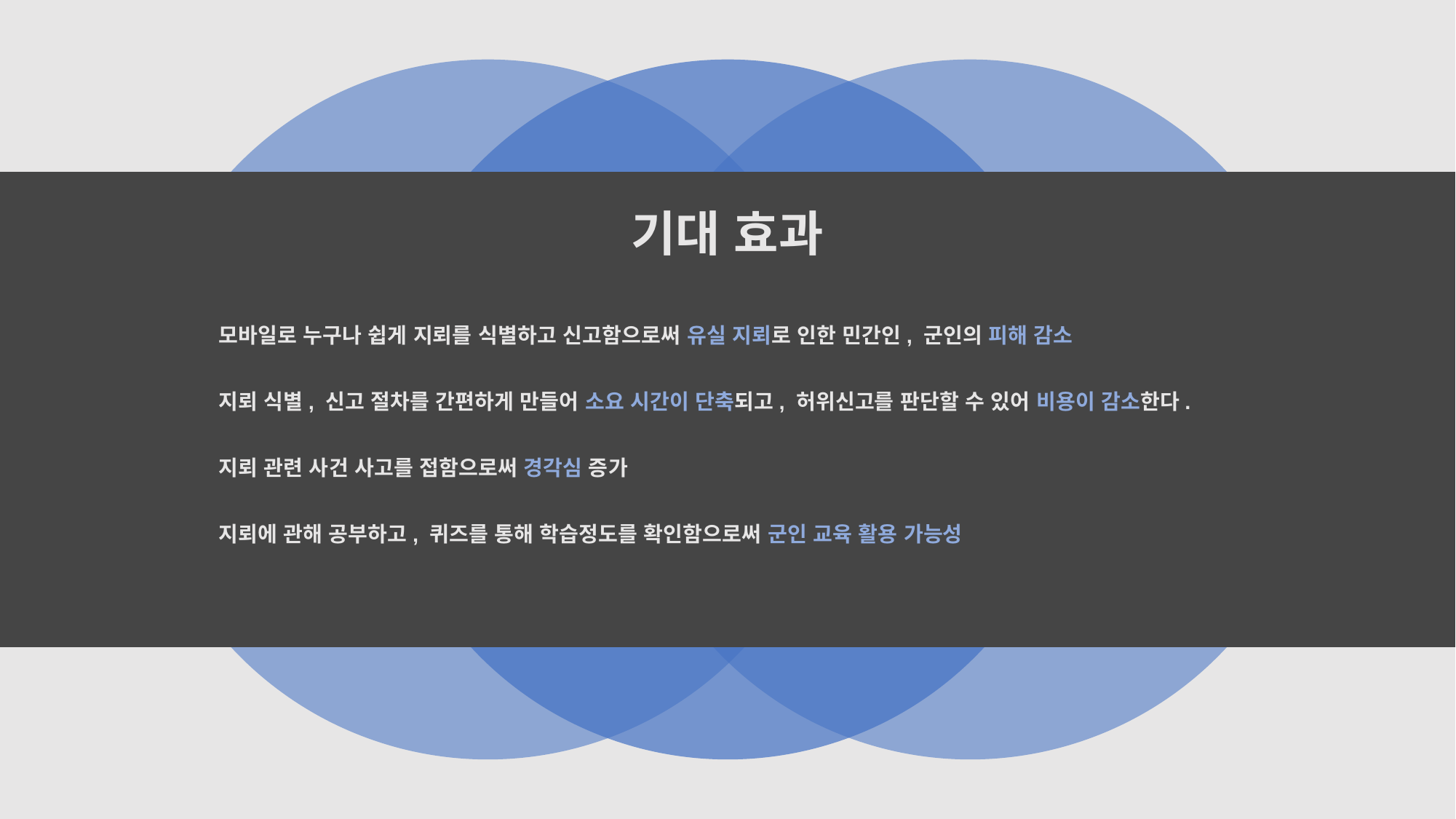

# 기대 효과
 모바일로 누구나 쉽게 지뢰를 식별하고 신고함으로써 유실 지뢰로 인한 민간인, 군인의 피해 감소
 지뢰 식별, 신고 절차를 간편하게 만들어 소요 시간이 단축되고, 허위신고를 판단할 수 있어 비용이 감소한다.
 지뢰 관련 사건 사고를 접함으로써 경각심 증가
 지뢰에 관해 공부하고, 퀴즈를 통해 학습정도를 확인함으로써 군인 교육 활용 가능성